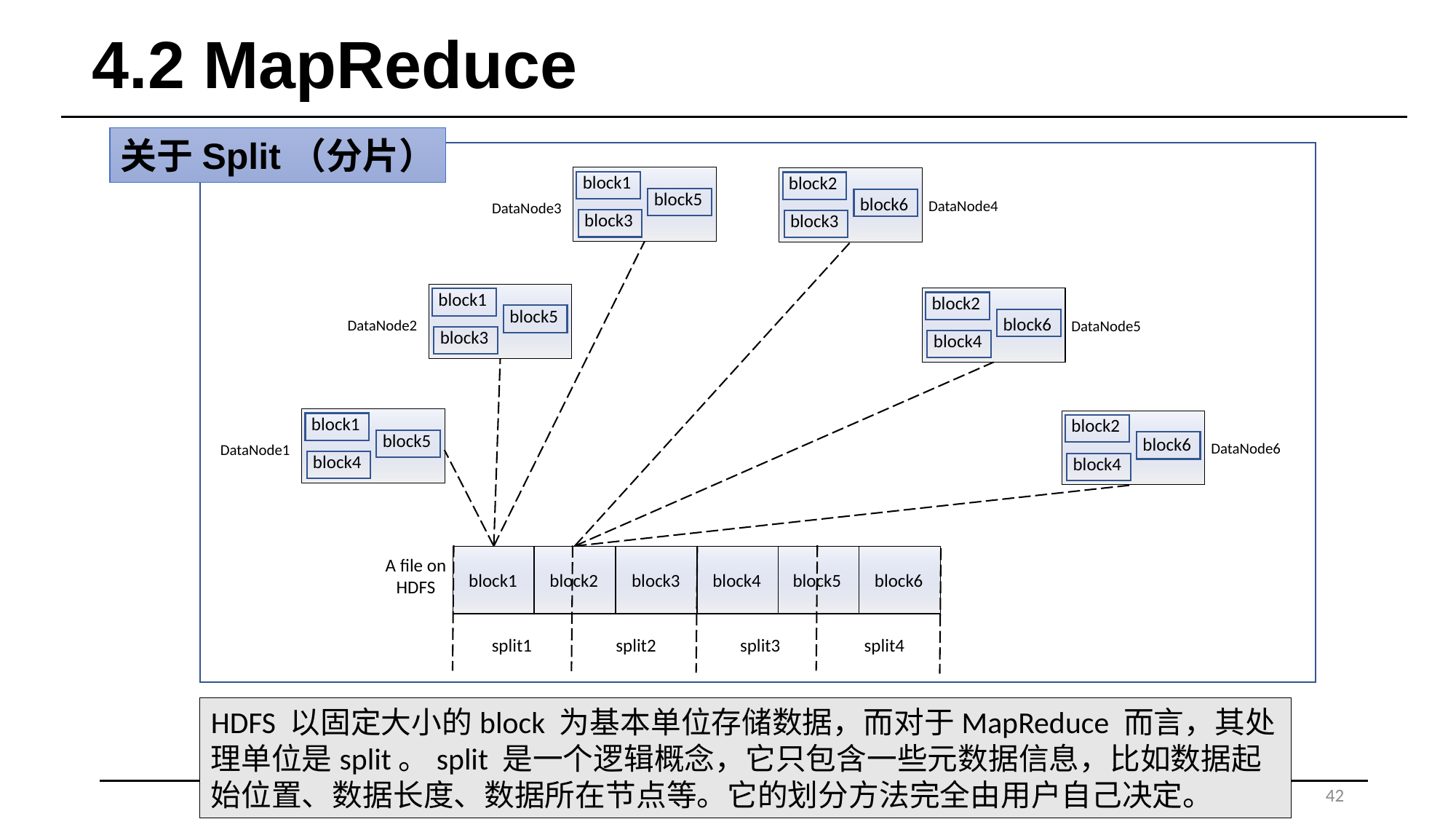

# 4.2 MapReduce
关于Split（分片）

block1

block2

block5

block6

DataNode4
DataNode3
block3

block3

block1

block2

block5

block6

DataNode2
DataNode5
block3

block4

block1

block2

block5

block6

DataNode6
DataNode1
block4

block4

A file on
HDFS
block1
block2
block3
block4
block5
block6
split1
split2
split3
split4

HDFS 以固定大小的block 为基本单位存储数据，而对于MapReduce 而言，其处理单位是split。split 是一个逻辑概念，它只包含一些元数据信息，比如数据起始位置、数据长度、数据所在节点等。它的划分方法完全由用户自己决定。
42